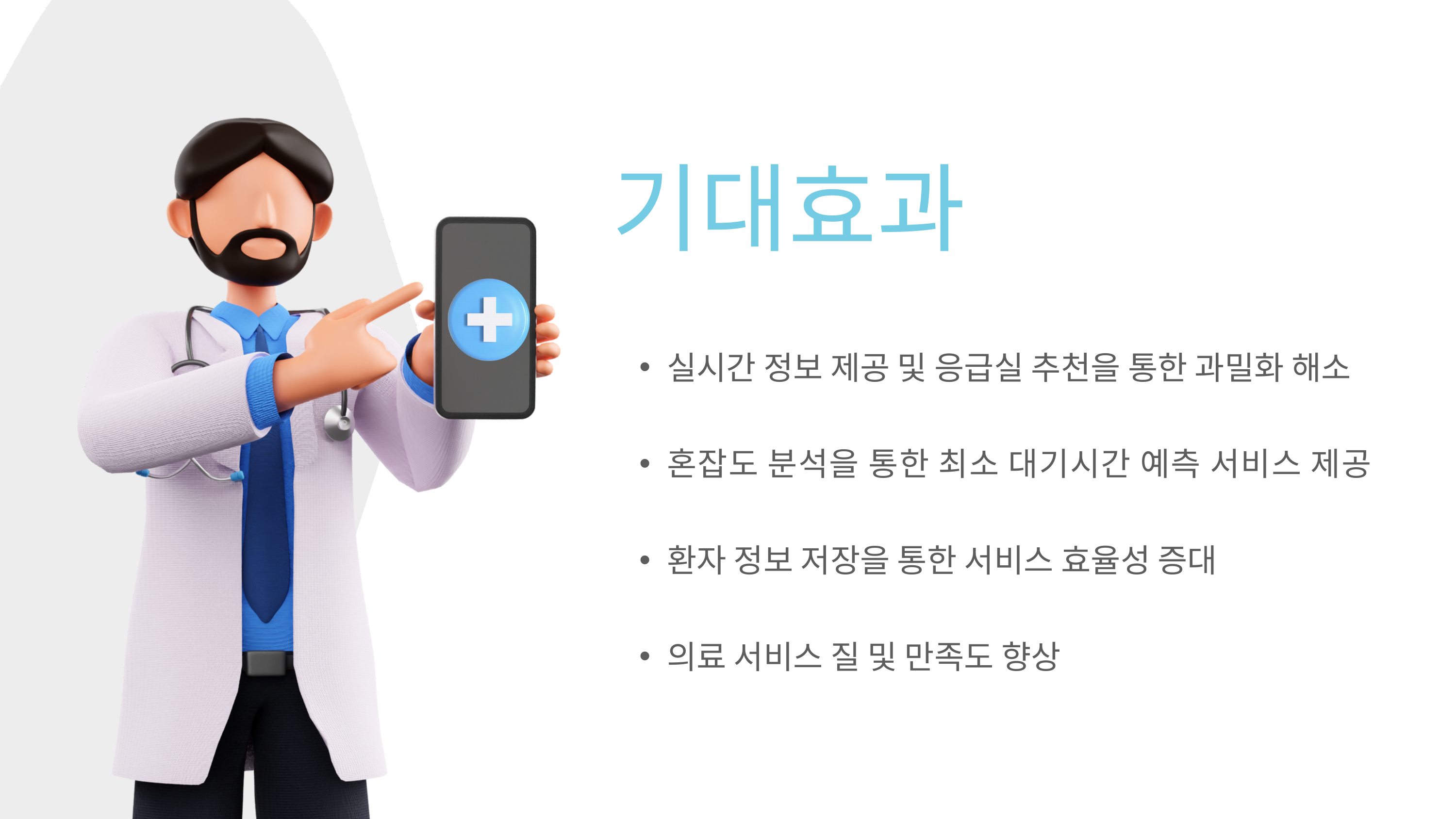

기대효과

실시간 정보 제공 및 응급실 추천을 통한 과밀화 해소

혼잡도 분석을 통한 최소 대기시간 예측 서비스 제공

환자 정보 저장을 통한 서비스 효율성 증대

의료 서비스 질 및 만족도 향상